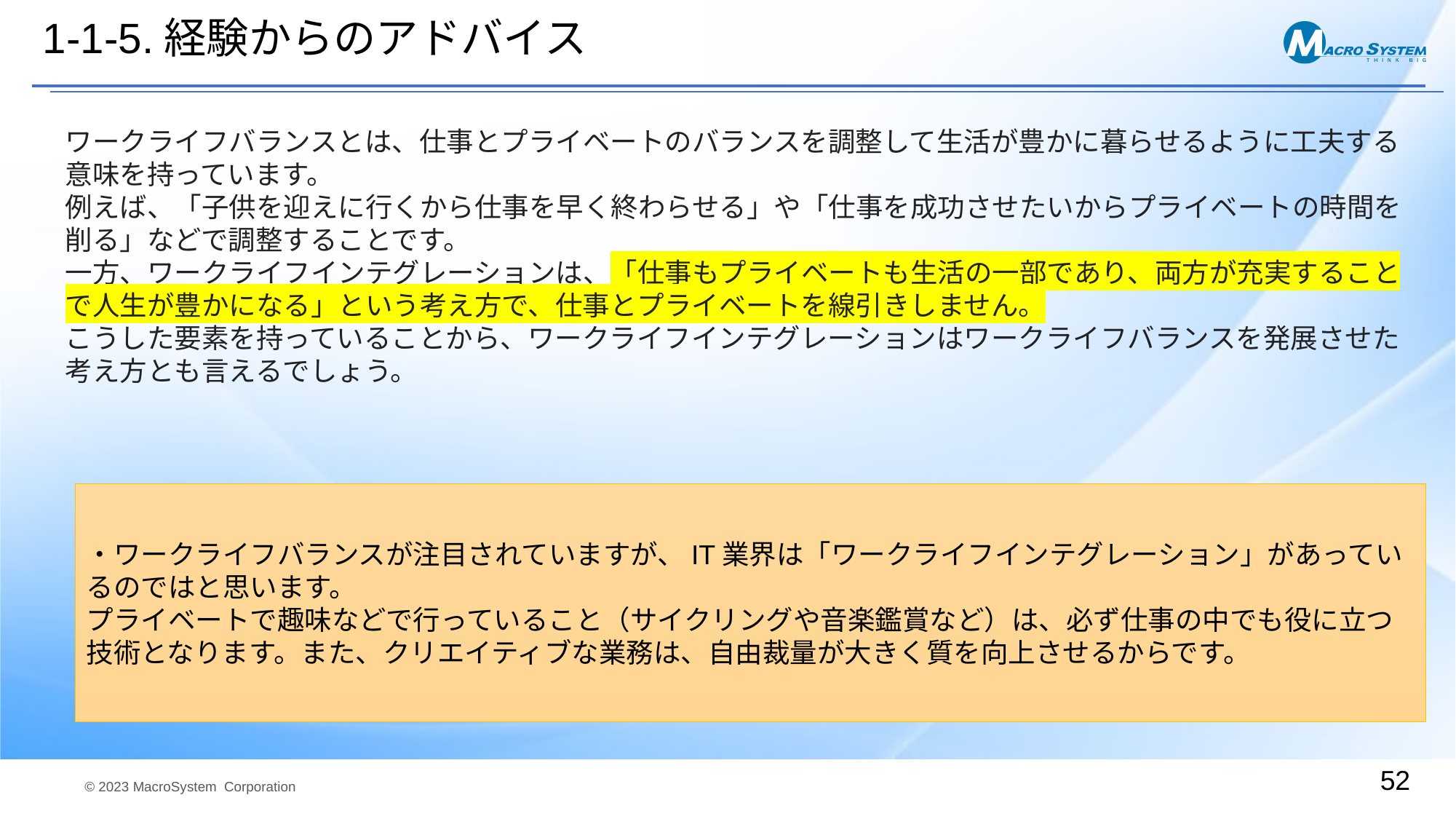

# 1-1-5.経験からのアドバイス
ワークライフバランスとは、仕事とプライベートのバランスを調整して生活が豊かに暮らせるように工夫する意味を持っています。
例えば、「子供を迎えに行くから仕事を早く終わらせる」や「仕事を成功させたいからプライベートの時間を削る」などで調整することです。
一方、ワークライフインテグレーションは、「仕事もプライベートも生活の一部であり、両方が充実することで人生が豊かになる」という考え方で、仕事とプライベートを線引きしません。
こうした要素を持っていることから、ワークライフインテグレーションはワークライフバランスを発展させた考え方とも言えるでしょう。

・ワークライフバランスが注目されていますが、IT業界は「ワークライフインテグレーション」があっているのではと思います。
プライベートで趣味などで行っていること（サイクリングや音楽鑑賞など）は、必ず仕事の中でも役に立つ技術となります。また、クリエイティブな業務は、自由裁量が大きく質を向上させるからです。